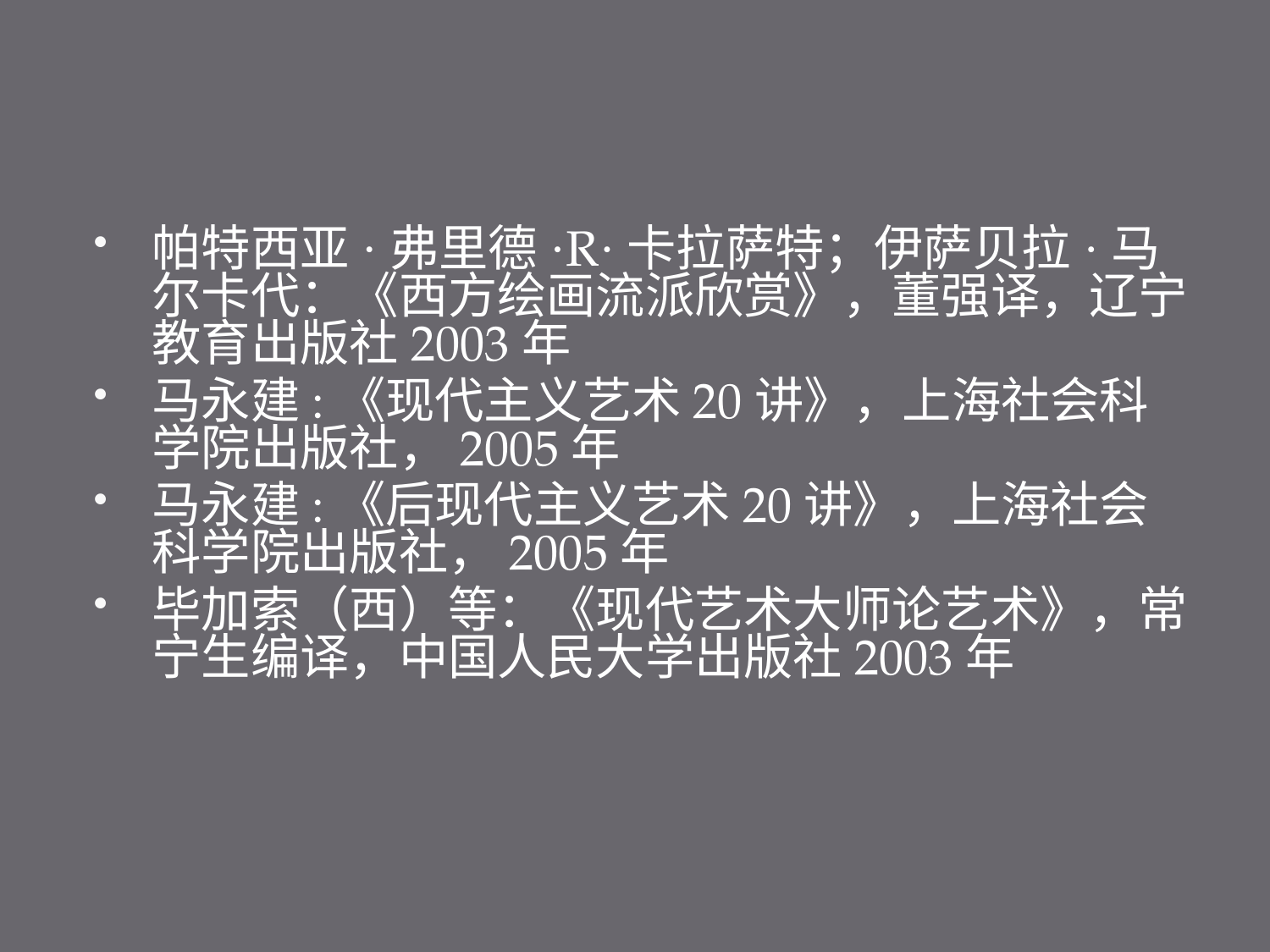

帕特西亚·弗里德·R·卡拉萨特；伊萨贝拉·马尔卡代：《西方绘画流派欣赏》，董强译，辽宁教育出版社2003年
马永建:《现代主义艺术20讲》，上海社会科学院出版社，2005年
马永建:《后现代主义艺术20讲》，上海社会科学院出版社，2005年
毕加索（西）等：《现代艺术大师论艺术》，常宁生编译，中国人民大学出版社2003年